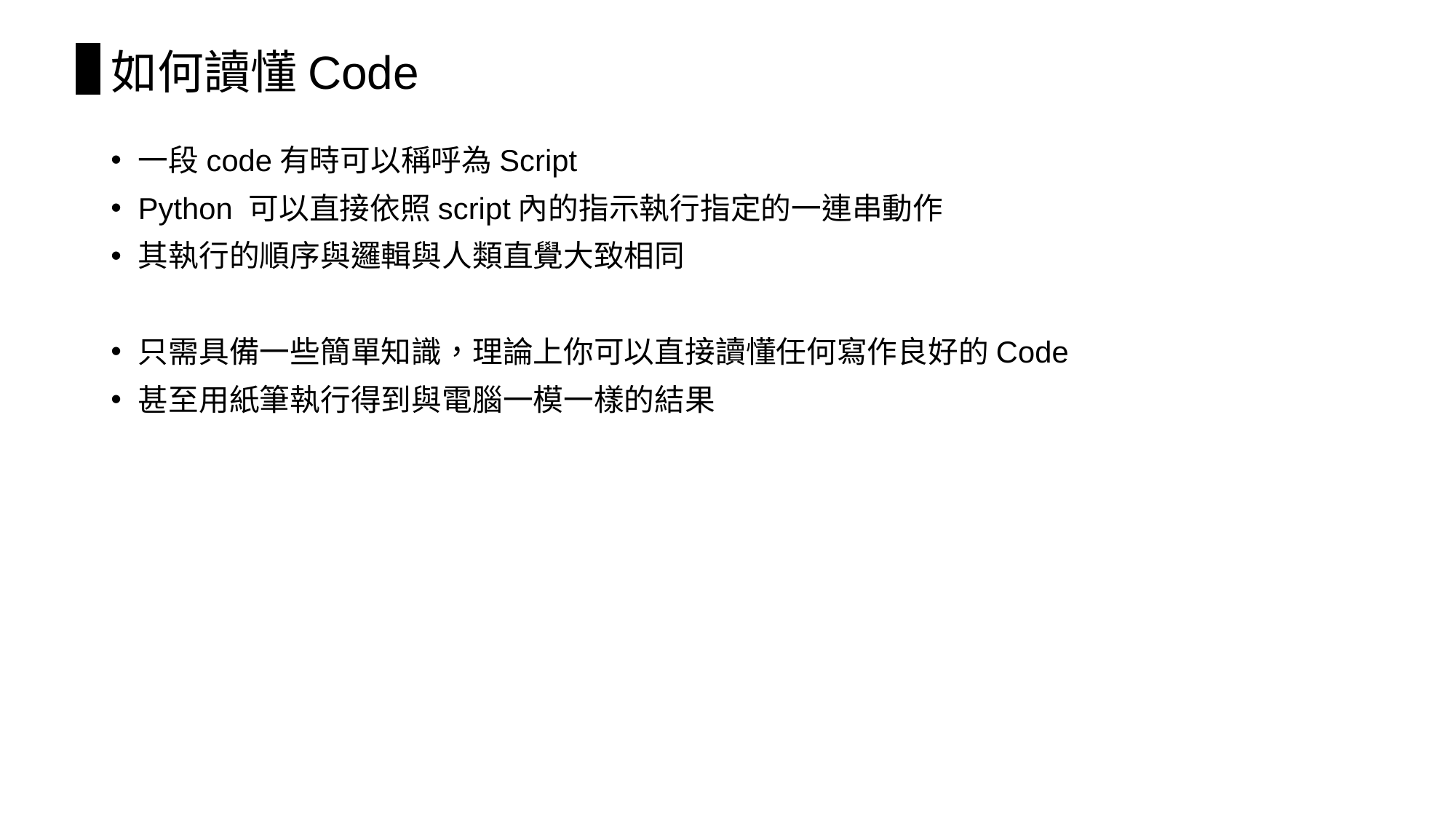

# 如何讀懂Code
一段code有時可以稱呼為Script
Python 可以直接依照script內的指示執行指定的一連串動作
其執行的順序與邏輯與人類直覺大致相同

只需具備一些簡單知識，理論上你可以直接讀懂任何寫作良好的Code
甚至用紙筆執行得到與電腦一模一樣的結果